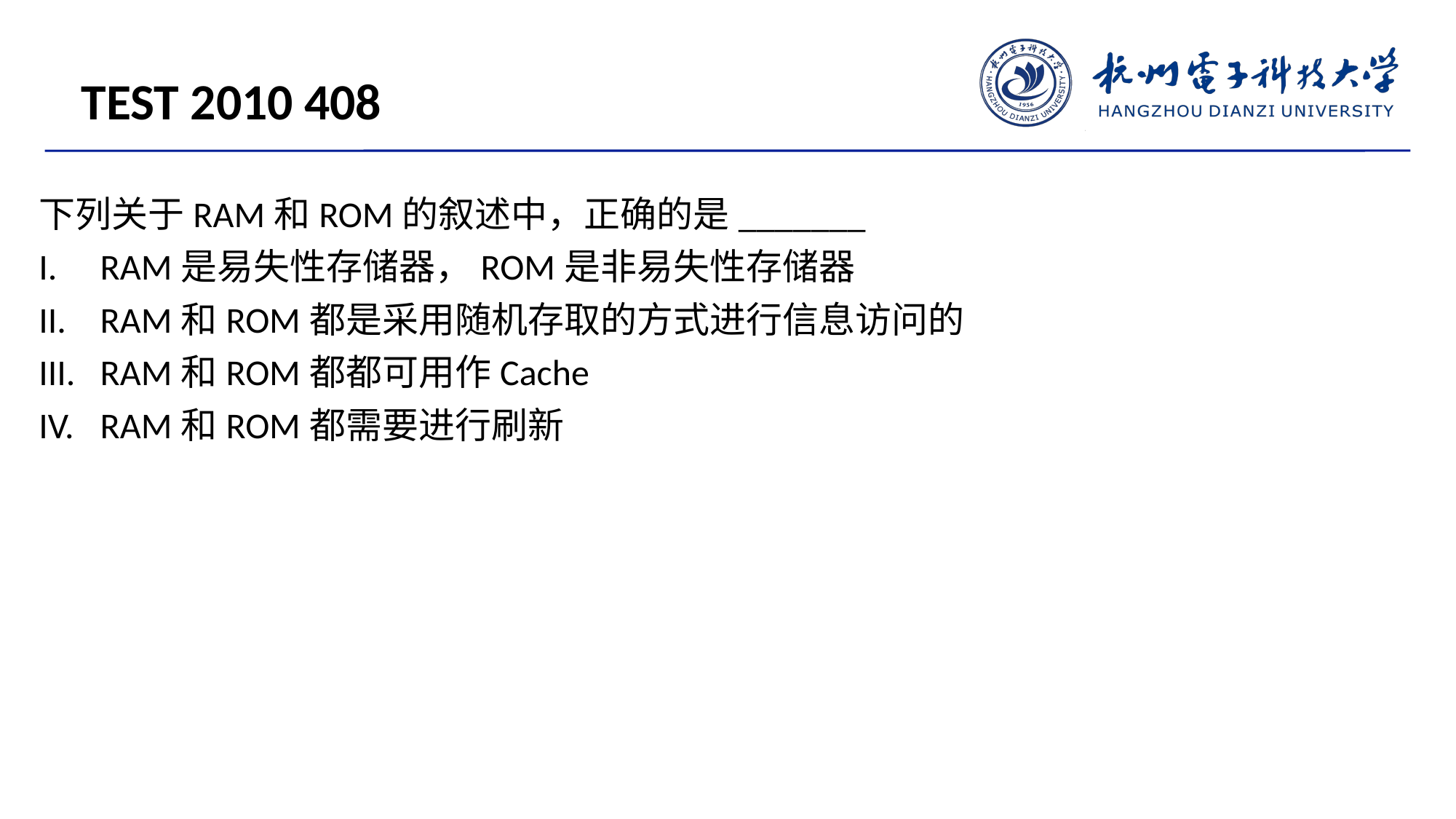

TEST 2010 408
下列关于RAM和ROM的叙述中，正确的是_______
RAM是易失性存储器，ROM是非易失性存储器
RAM和ROM都是采用随机存取的方式进行信息访问的
RAM和ROM都都可用作Cache
RAM和ROM都需要进行刷新